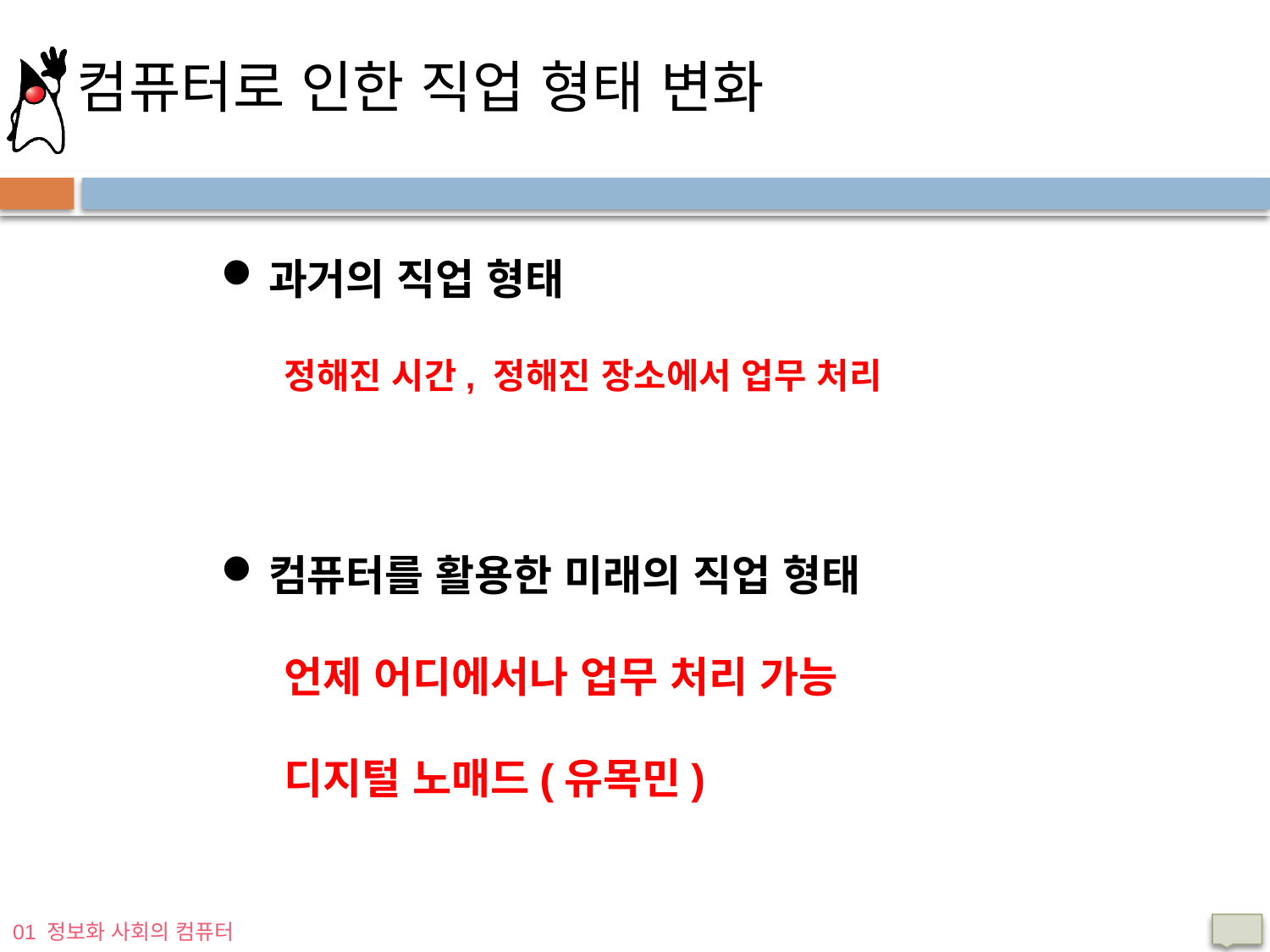

컴퓨터로 인한 직업 형태 변화
과거의 직업 형태

정해진 시간, 정해진 장소에서 업무 처리

컴퓨터를 활용한 미래의 직업 형태

언제 어디에서나 업무 처리 가능

디지털 노매드(유목민)